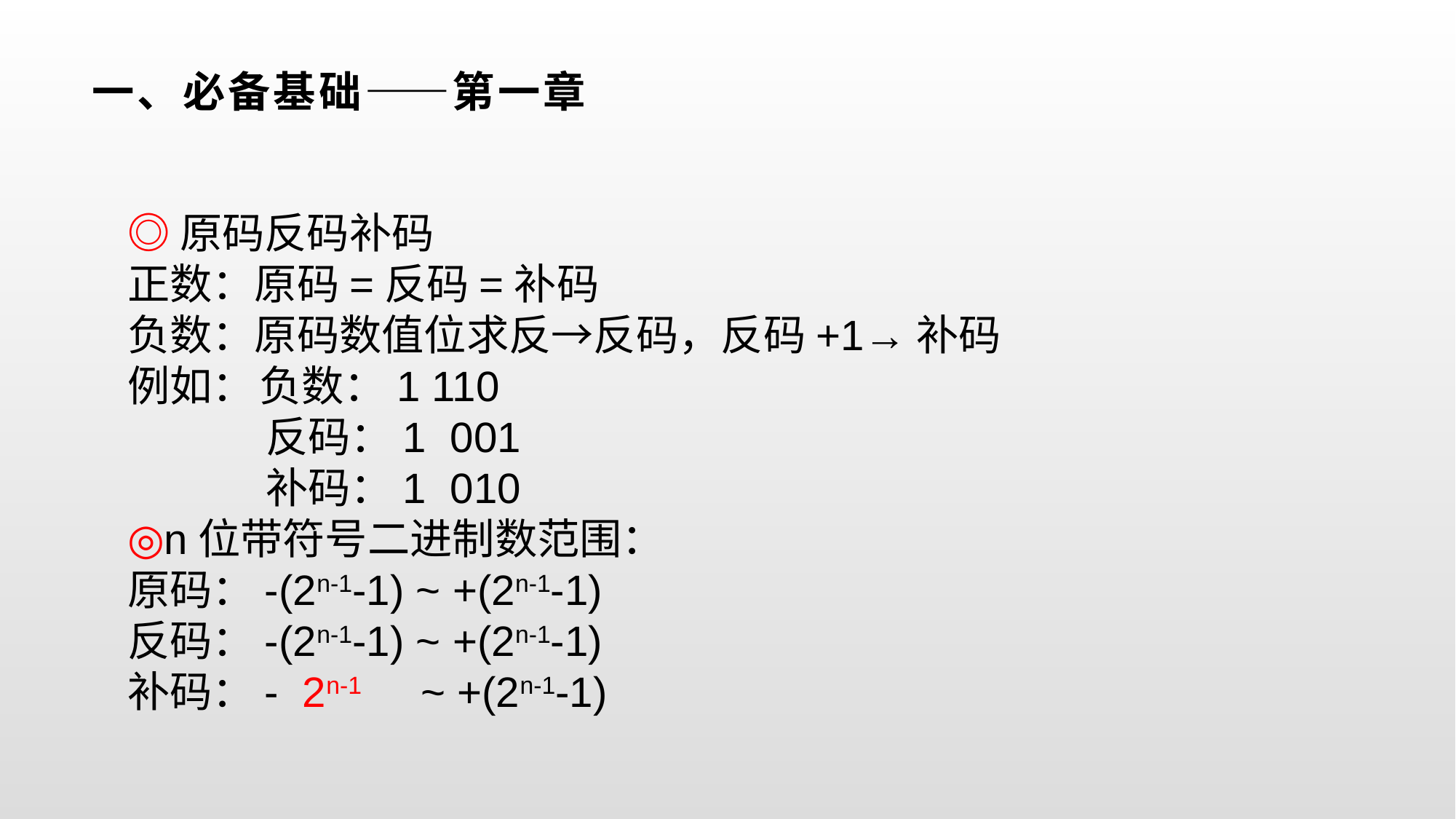

# 一、必备基础——第一章

◎原码反码补码
正数：原码=反码=补码
负数：原码数值位求反→反码，反码+1→补码
例如： 负数：1 110
	  反码：1  001
	  补码：1  010
◎n位带符号二进制数范围：
原码：-(2n-1-1) ~ +(2n-1-1)
反码：-(2n-1-1) ~ +(2n-1-1)
补码：-  2n-1     ~ +(2n-1-1)